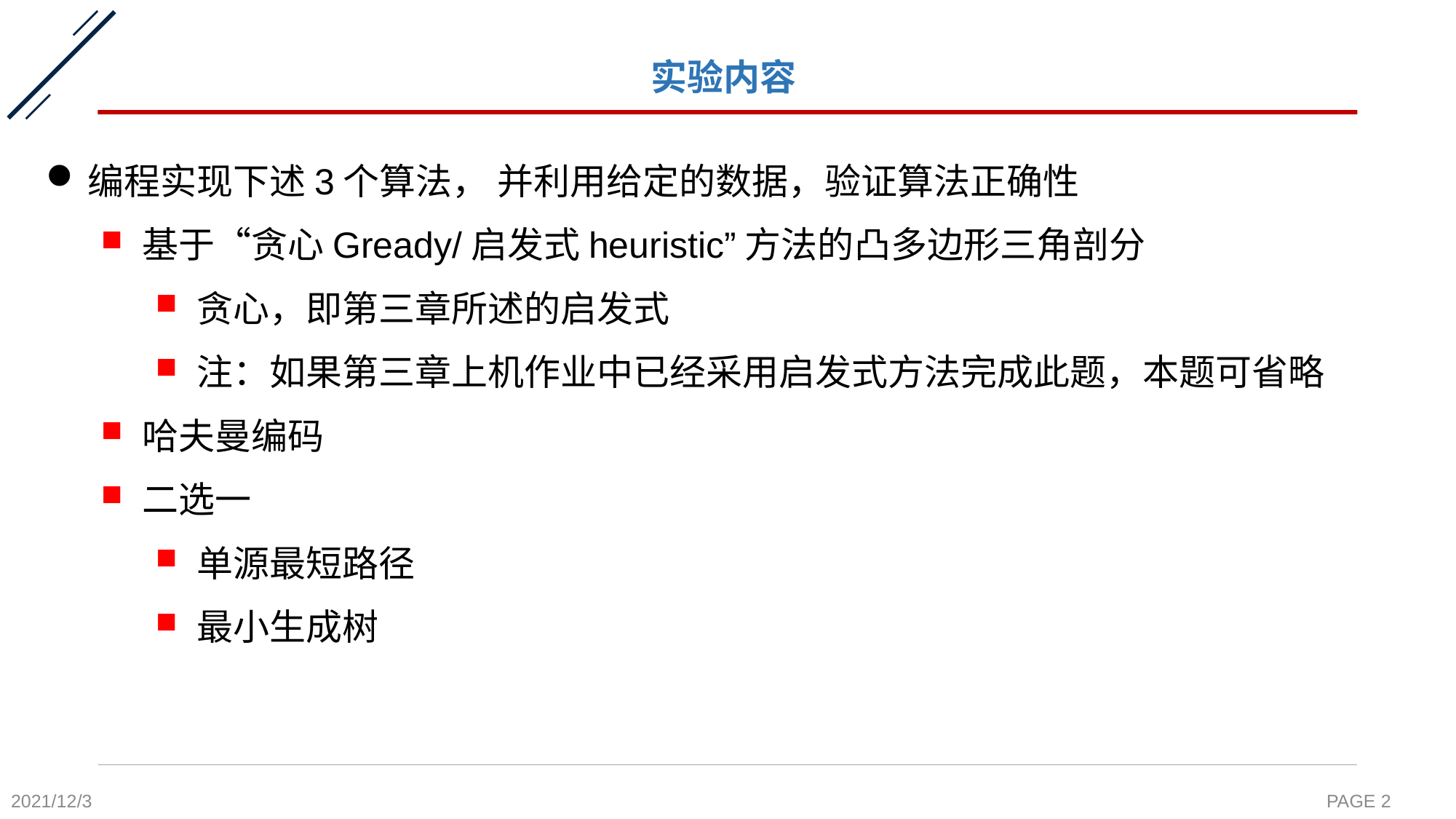

# 实验内容
编程实现下述3个算法， 并利用给定的数据，验证算法正确性
基于“贪心Gready/启发式heuristic”方法的凸多边形三角剖分
贪心，即第三章所述的启发式
注：如果第三章上机作业中已经采用启发式方法完成此题，本题可省略
哈夫曼编码
二选一
单源最短路径
最小生成树

2021/12/3
PAGE 2